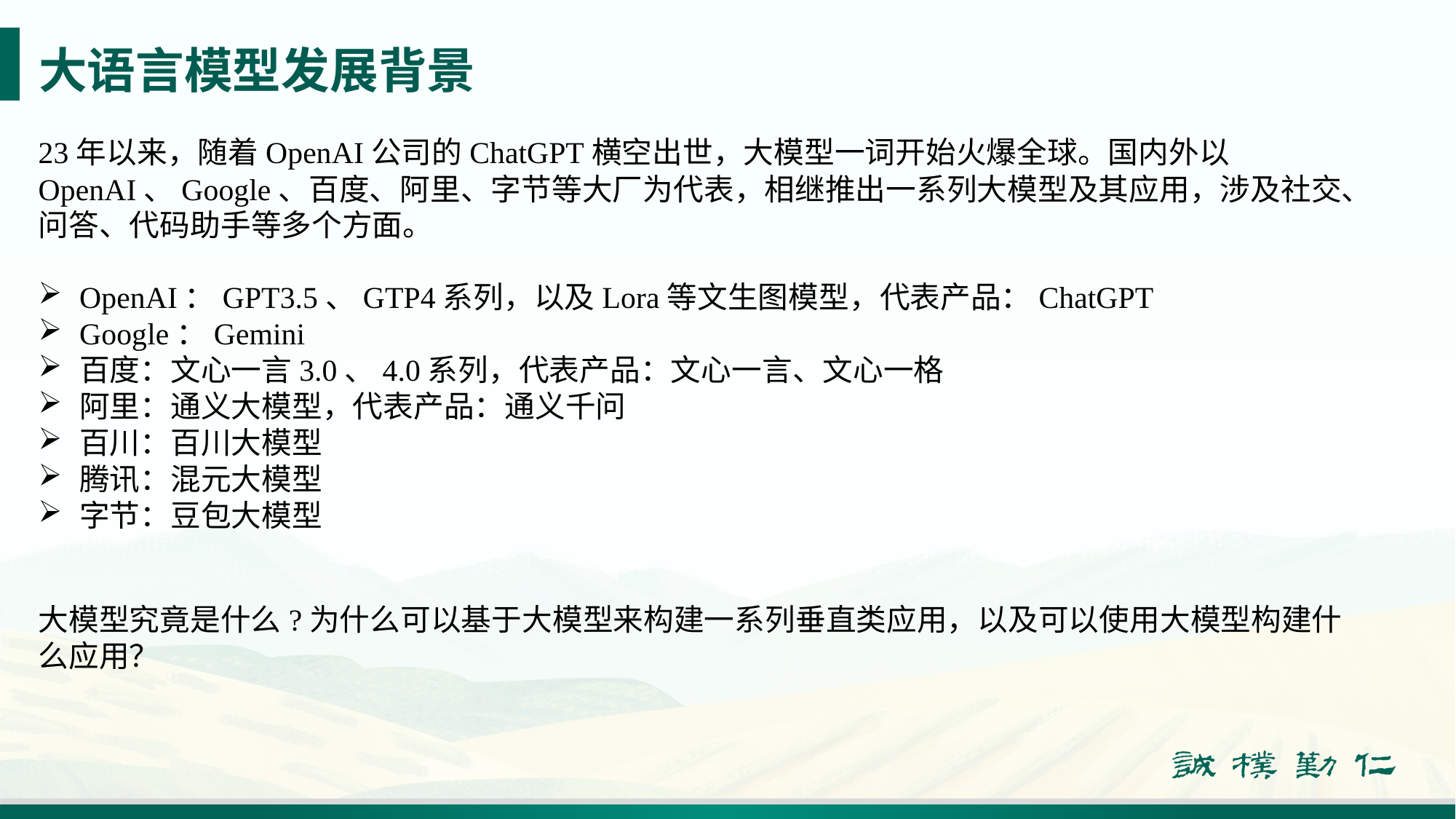

# 大语言模型发展背景
23年以来，随着OpenAI公司的ChatGPT横空出世，大模型一词开始火爆全球。国内外以OpenAI、Google、百度、阿里、字节等大厂为代表，相继推出一系列大模型及其应用，涉及社交、问答、代码助手等多个方面。
OpenAI：GPT3.5、GTP4系列，以及Lora等文生图模型，代表产品：ChatGPT
Google：Gemini
百度：文心一言3.0、4.0系列，代表产品：文心一言、文心一格
阿里：通义大模型，代表产品：通义千问
百川：百川大模型
腾讯：混元大模型
字节：豆包大模型
大模型究竟是什么?为什么可以基于大模型来构建一系列垂直类应用，以及可以使用大模型构建什么应用？